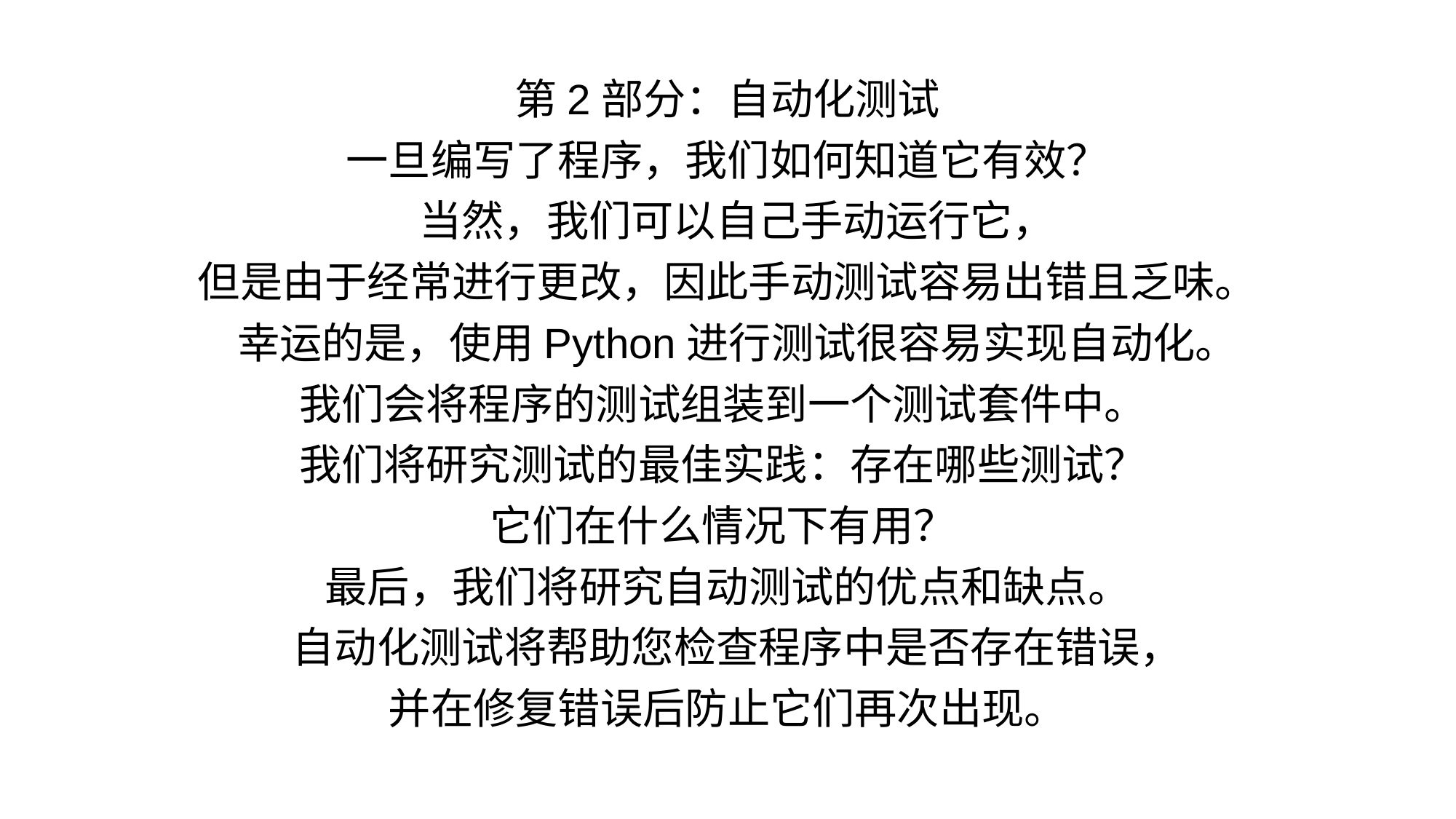

第2部分：自动化测试
一旦编写了程序，我们如何知道它有效？
 当然，我们可以自己手动运行它，
但是由于经常进行更改，因此手动测试容易出错且乏味。
 幸运的是，使用Python进行测试很容易实现自动化。
我们会将程序的测试组装到一个测试套件中。
我们将研究测试的最佳实践：存在哪些测试？
它们在什么情况下有用？
最后，我们将研究自动测试的优点和缺点。
 自动化测试将帮助您检查程序中是否存在错误，
并在修复错误后防止它们再次出现。